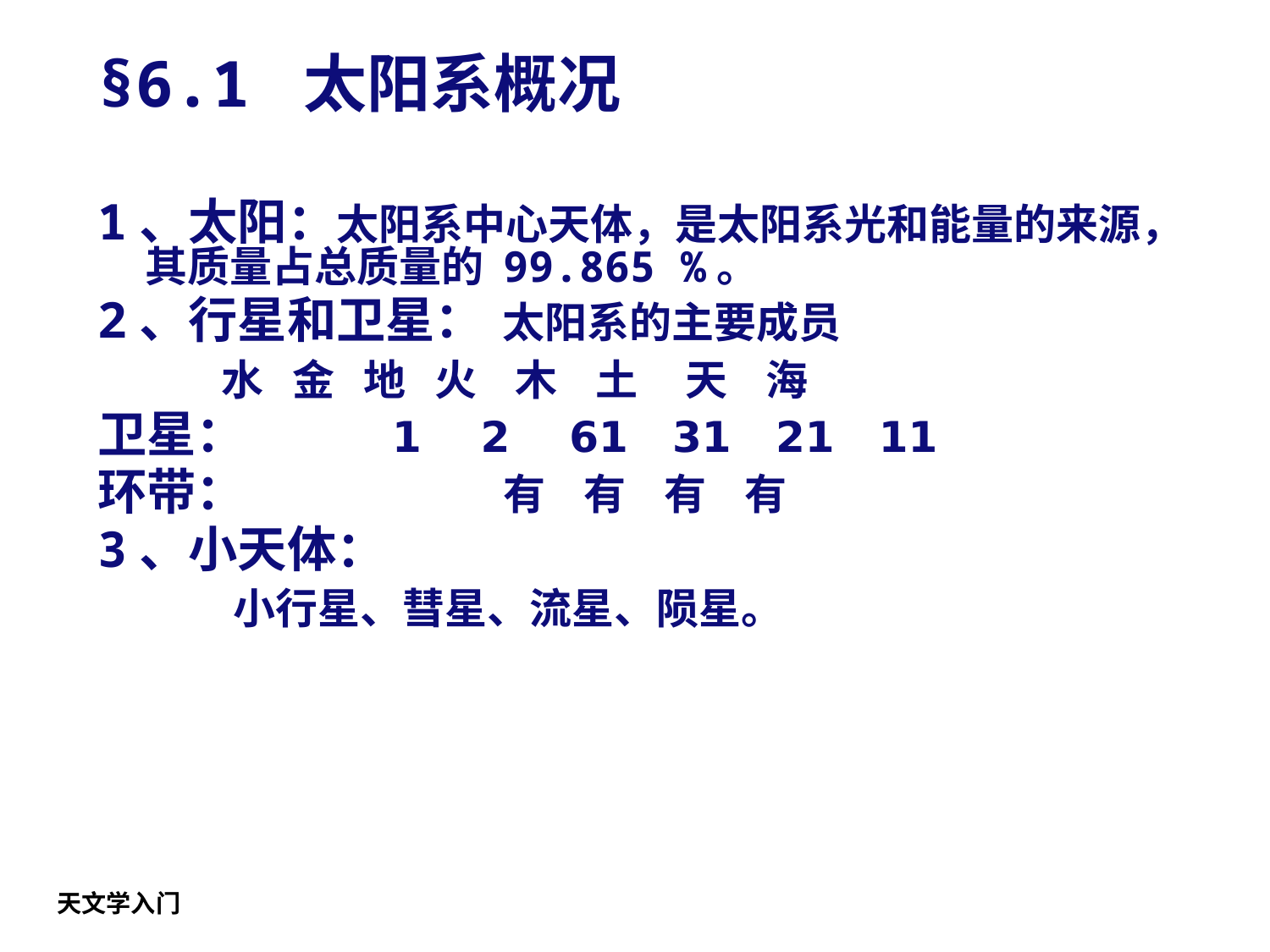

§6.1 太阳系概况

1、太阳：太阳系中心天体，是太阳系光和能量的来源，其质量占总质量的 99.865 %。
2、行星和卫星：  太阳系的主要成员
          水   金   地   火    木    土     天    海
卫星：            1    2    61   31   21   11
环带：                       有    有    有    有
3、小天体：
           小行星、彗星、流星、陨星。
   天文学入门